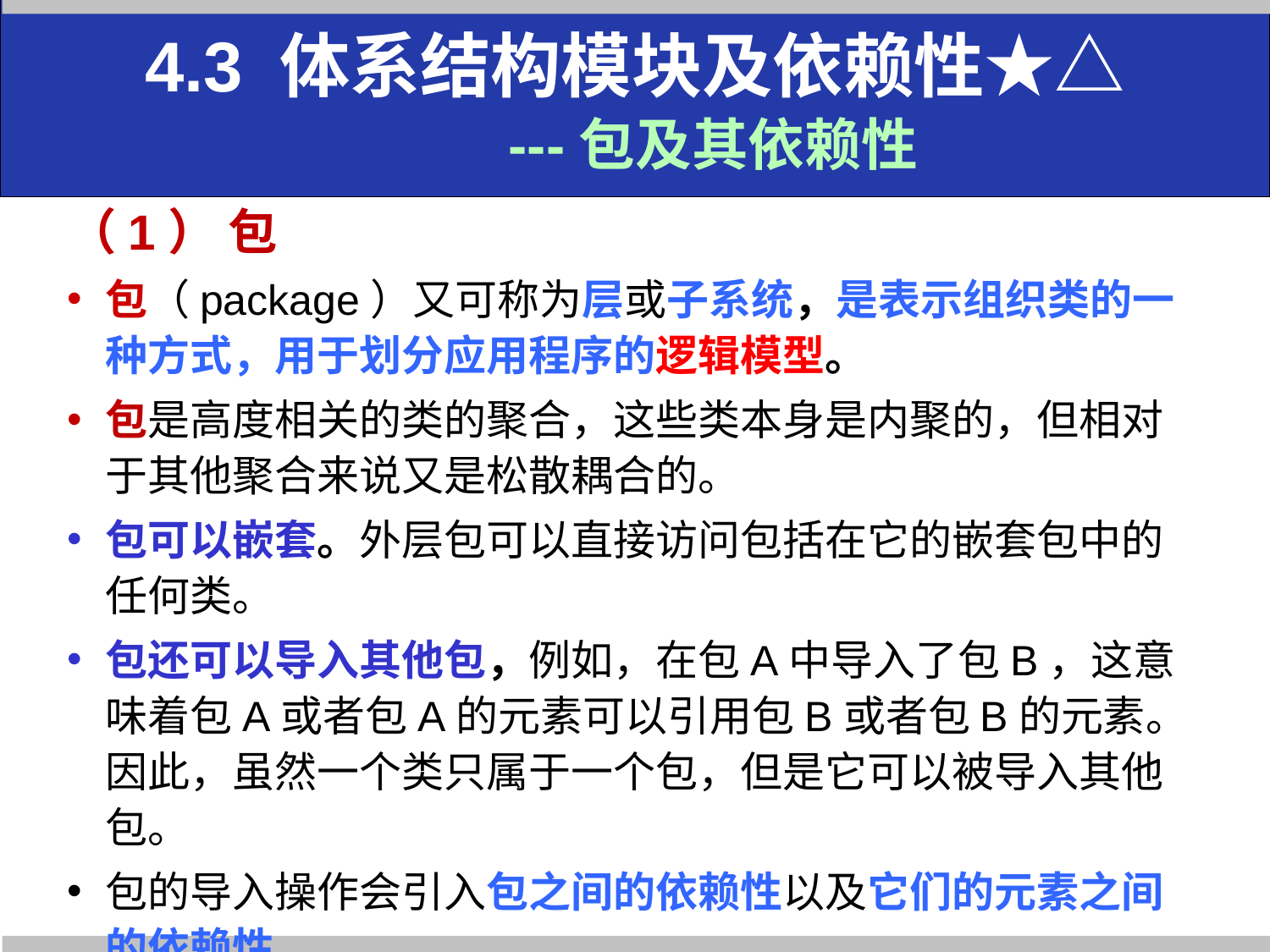

4.3 体系结构模块及依赖性★△
          ---包及其依赖性
（1） 包
包（package）又可称为层或子系统，是表示组织类的一种方式，用于划分应用程序的逻辑模型。
包是高度相关的类的聚合，这些类本身是内聚的，但相对于其他聚合来说又是松散耦合的。
包可以嵌套。外层包可以直接访问包括在它的嵌套包中的任何类。
包还可以导入其他包，例如，在包A中导入了包B，这意味着包A或者包A的元素可以引用包B或者包B的元素。因此，虽然一个类只属于一个包，但是它可以被导入其他包。
包的导入操作会引入包之间的依赖性以及它们的元素之间的依赖性。
557